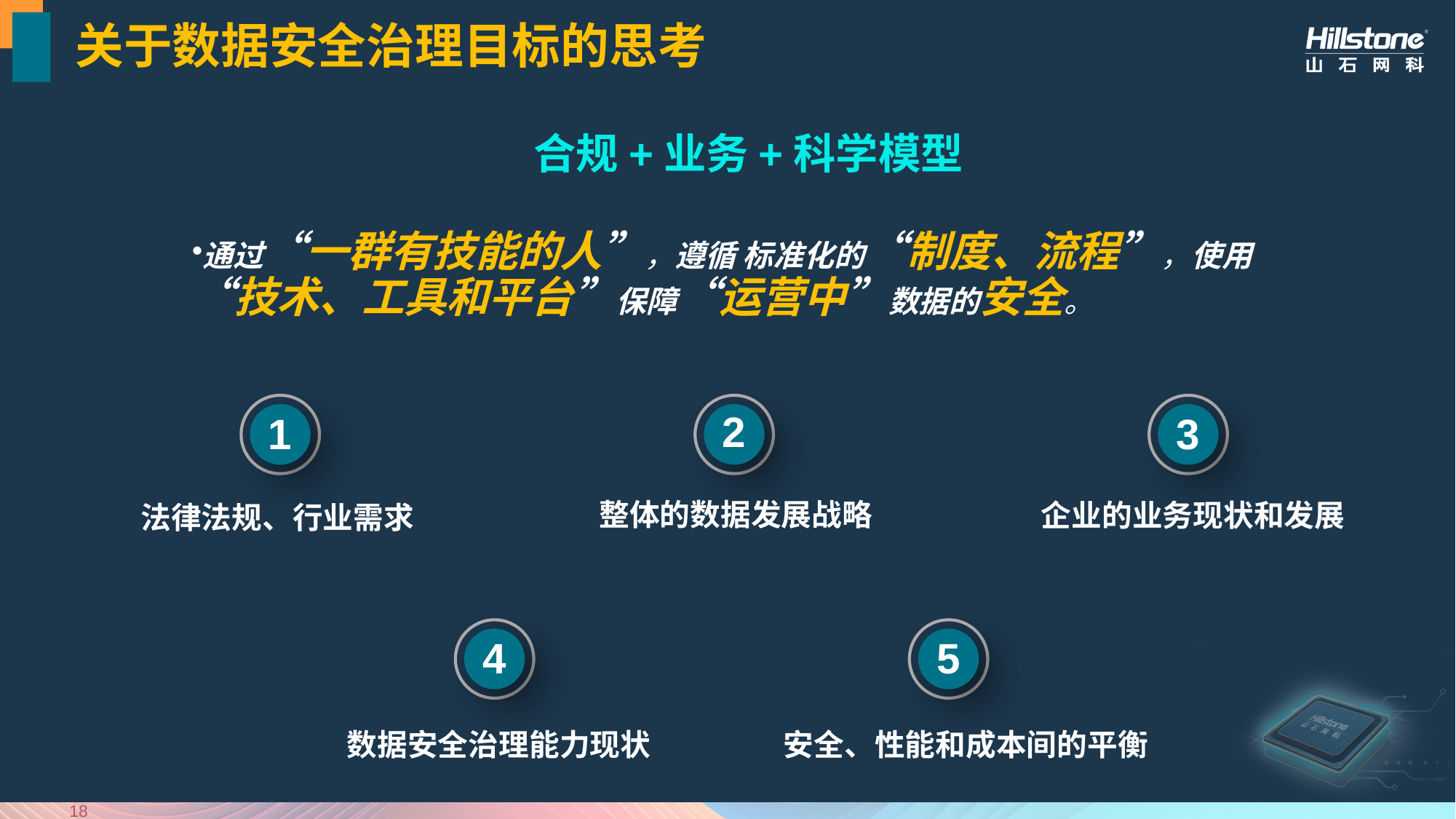

# 关于数据安全治理目标的思考
合规+业务+科学模型

通过“一群有技能的人”，遵循 标准化的“制度、流程”，使用“技术、工具和平台”保障“运营中”数据的安全。

1

2

3
整体的数据发展战略
企业的业务现状和发展
法律法规、行业需求

4

5
数据安全治理能力现状
安全、性能和成本间的平衡